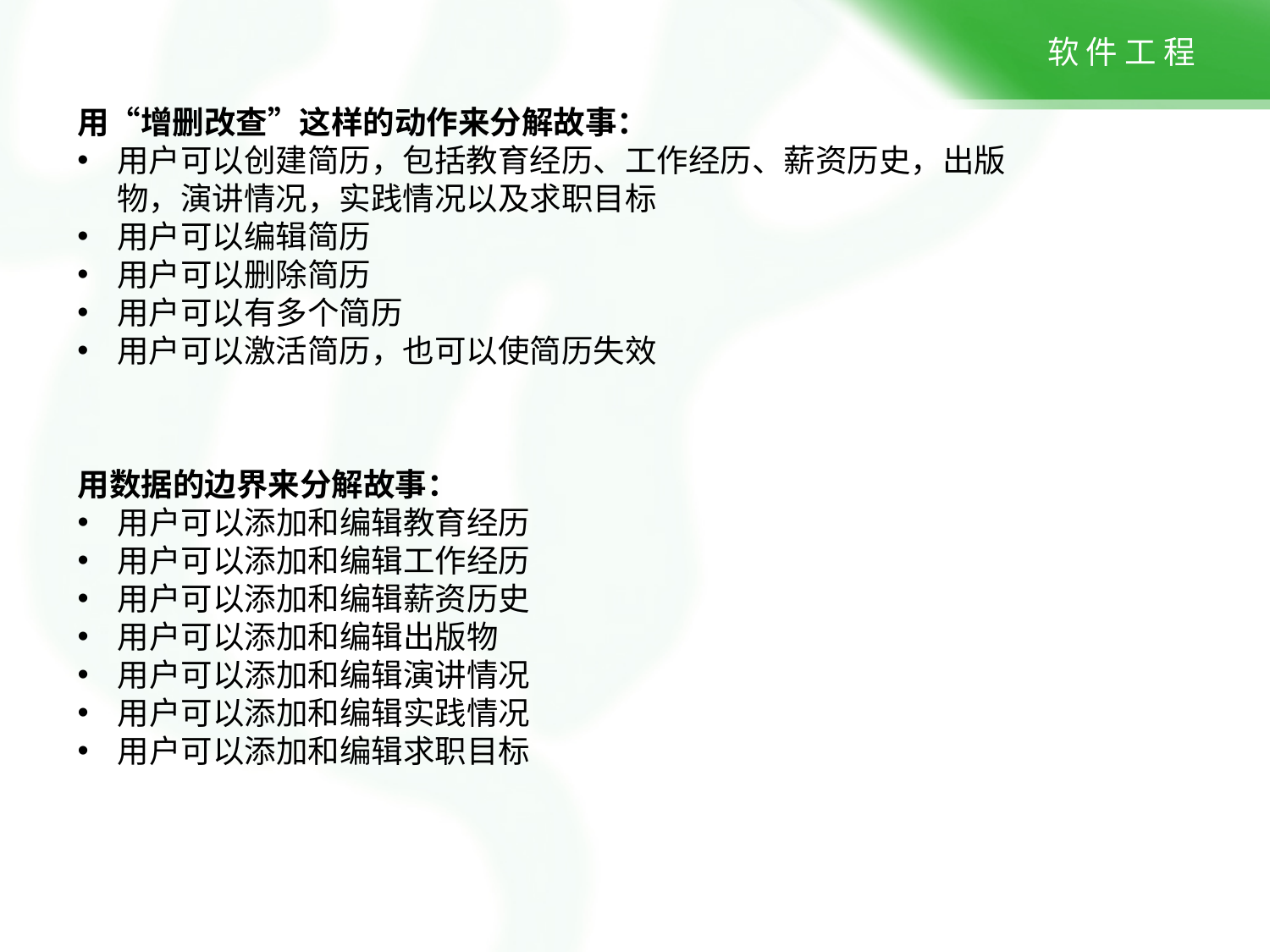

用“增删改查”这样的动作来分解故事：
用户可以创建简历，包括教育经历、工作经历、薪资历史，出版物，演讲情况，实践情况以及求职目标
用户可以编辑简历
用户可以删除简历
用户可以有多个简历
用户可以激活简历，也可以使简历失效
用数据的边界来分解故事：
用户可以添加和编辑教育经历
用户可以添加和编辑工作经历
用户可以添加和编辑薪资历史
用户可以添加和编辑出版物
用户可以添加和编辑演讲情况
用户可以添加和编辑实践情况
用户可以添加和编辑求职目标